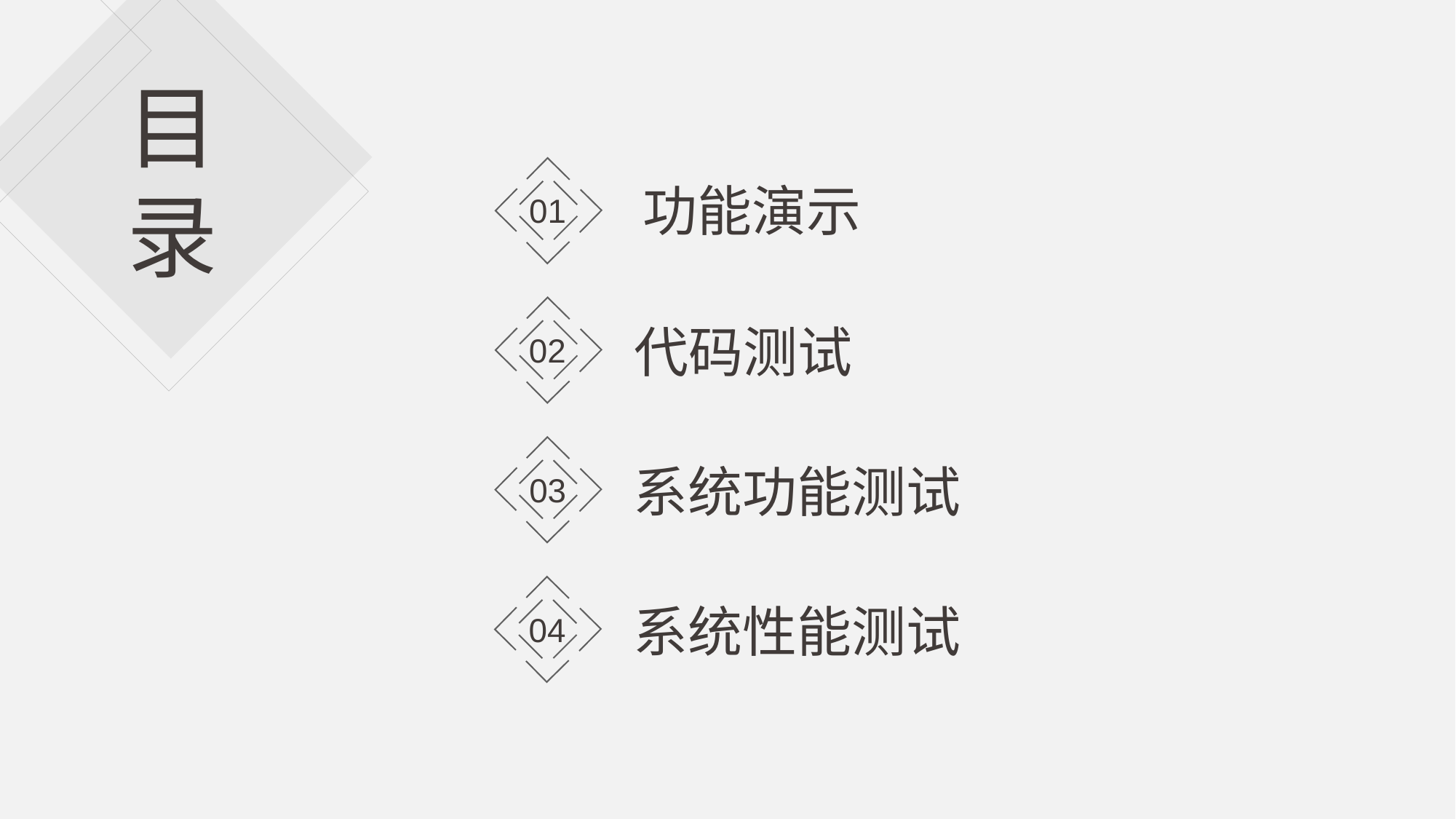

目录

01
功能演示

02
代码测试

03
系统功能测试

04
系统性能测试